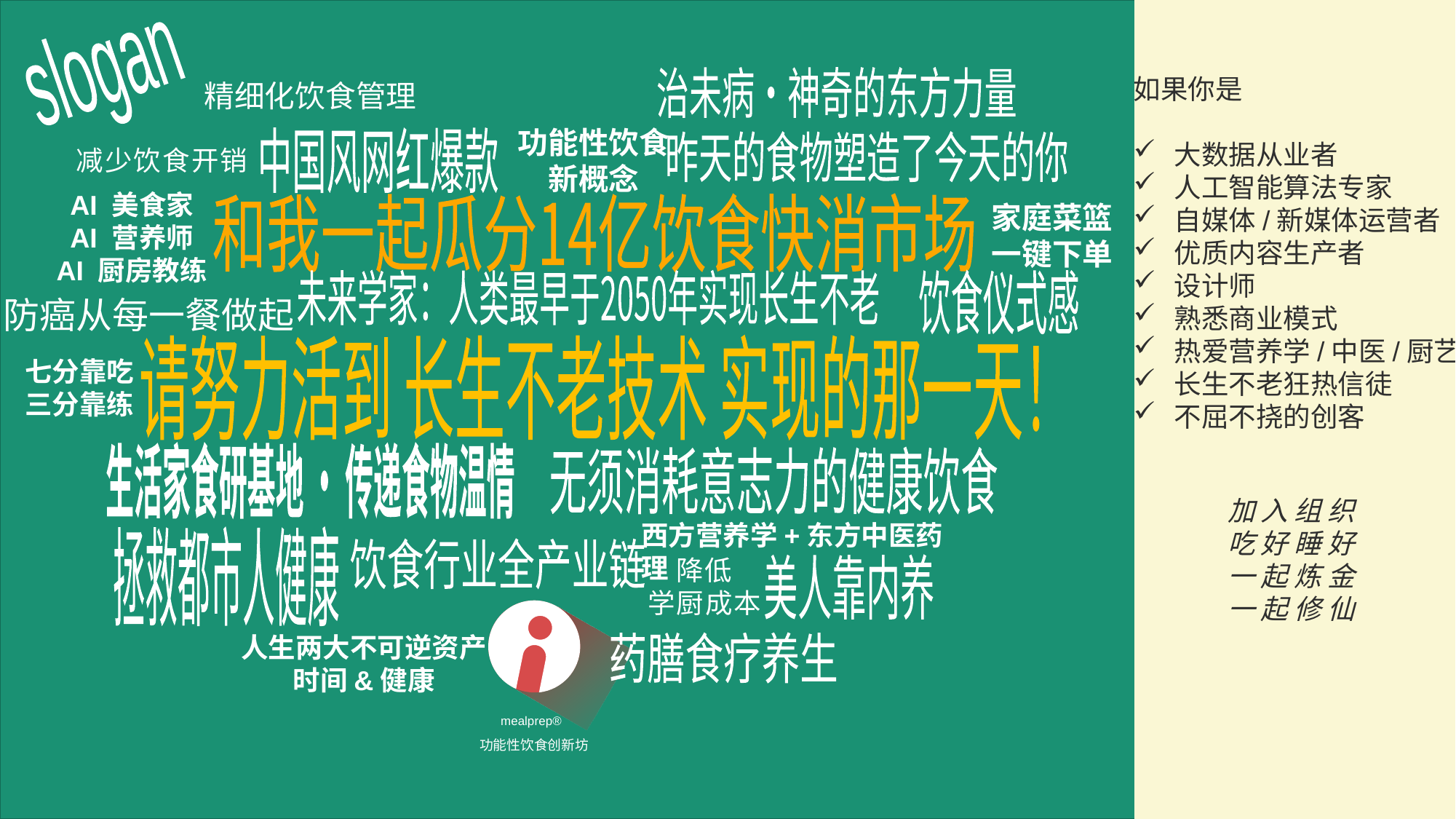

slogan
治未病·神奇的东方力量
如果你是

大数据从业者
人工智能算法专家
自媒体/新媒体运营者
优质内容生产者
设计师
熟悉商业模式
热爱营养学/中医/厨艺
长生不老狂热信徒
不屈不挠的创客

精细化饮食管理
功能性饮食
新概念
中国风网红爆款
昨天的食物塑造了今天的你
减少饮食开销
AI 美食家
AI 营养师
AI 厨房教练
和我一起瓜分14亿饮食快消市场
家庭菜篮
一键下单
未来学家：人类最早于2050年实现长生不老
饮食仪式感
防癌从每一餐做起
请努力活到 长生不老技术 实现的那一天！
七分靠吃
三分靠练
生活家食研基地 · 传递食物温情
无须消耗意志力的健康饮食
加 入 组 织
吃 好 睡 好
一 起 炼 金
一 起 修 仙

西方营养学+东方中医药理
拯救都市人健康
饮食行业全产业链
降低
学厨成本
美人靠内养

mealprep®
功能性饮食创新坊

人生两大不可逆资产
时间&健康
药膳食疗养生